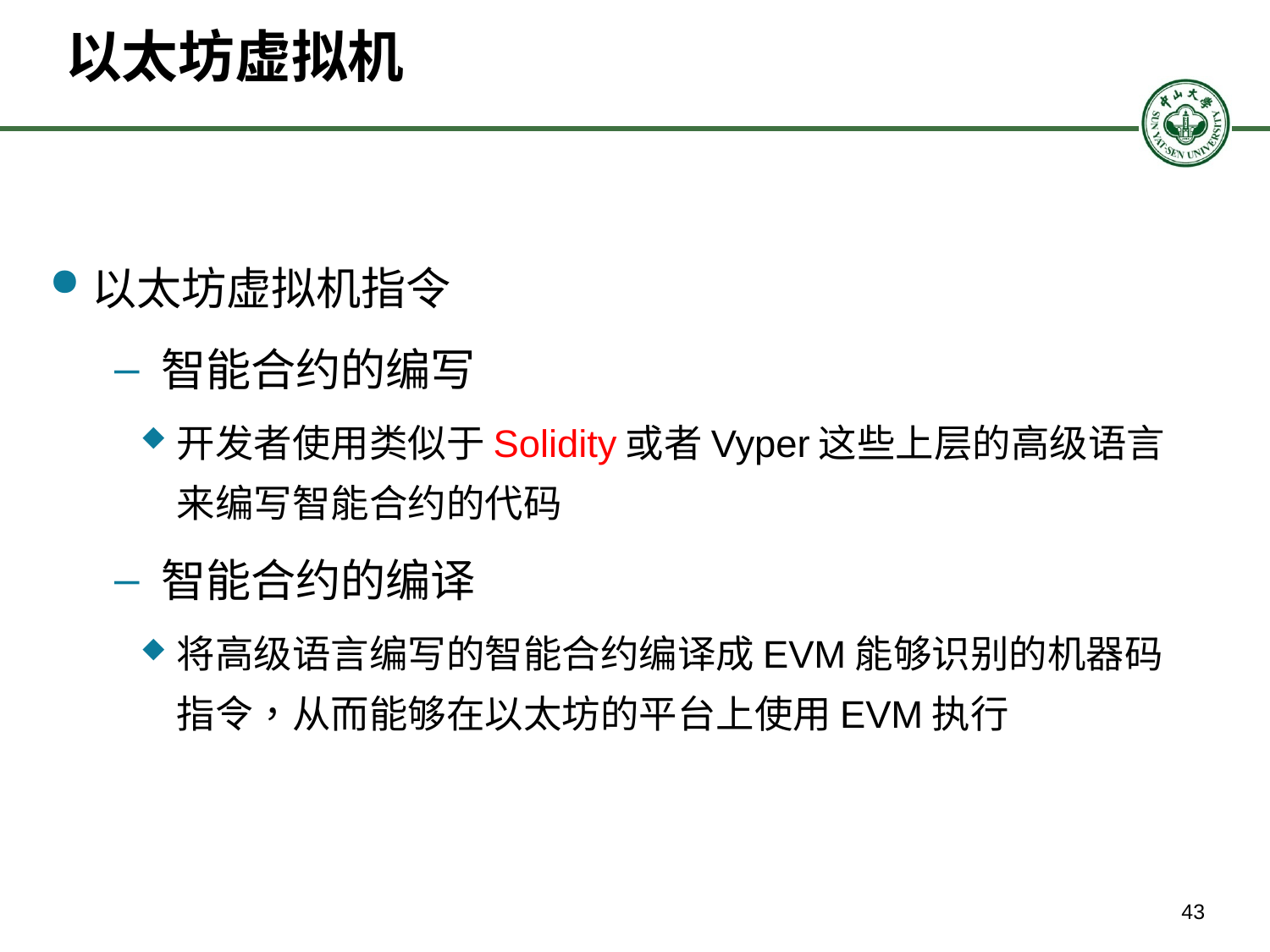

# 以太坊虚拟机
以太坊虚拟机指令
智能合约的编写
开发者使用类似于Solidity或者Vyper这些上层的高级语言来编写智能合约的代码
智能合约的编译
将高级语言编写的智能合约编译成EVM能够识别的机器码指令，从而能够在以太坊的平台上使用EVM执行